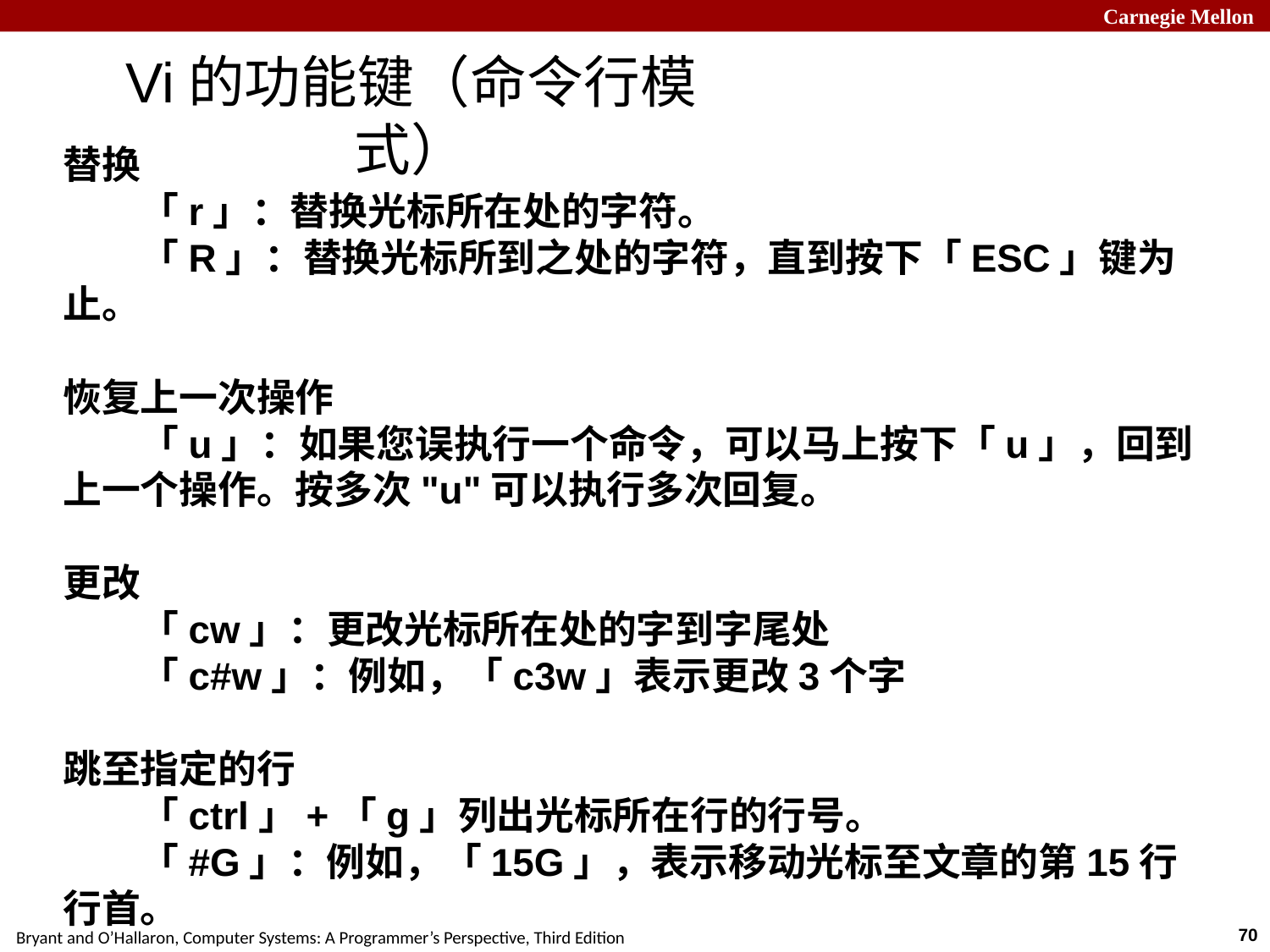

Vi的功能键（命令行模式）
替换
　　「r」：替换光标所在处的字符。
　　「R」：替换光标所到之处的字符，直到按下「ESC」键为止。

恢复上一次操作
　　「u」：如果您误执行一个命令，可以马上按下「u」，回到上一个操作。按多次"u"可以执行多次回复。

更改
　　「cw」：更改光标所在处的字到字尾处
　　「c#w」：例如，「c3w」表示更改3个字

跳至指定的行
　　「ctrl」+「g」列出光标所在行的行号。
　　「#G」：例如，「15G」，表示移动光标至文章的第15行行首。